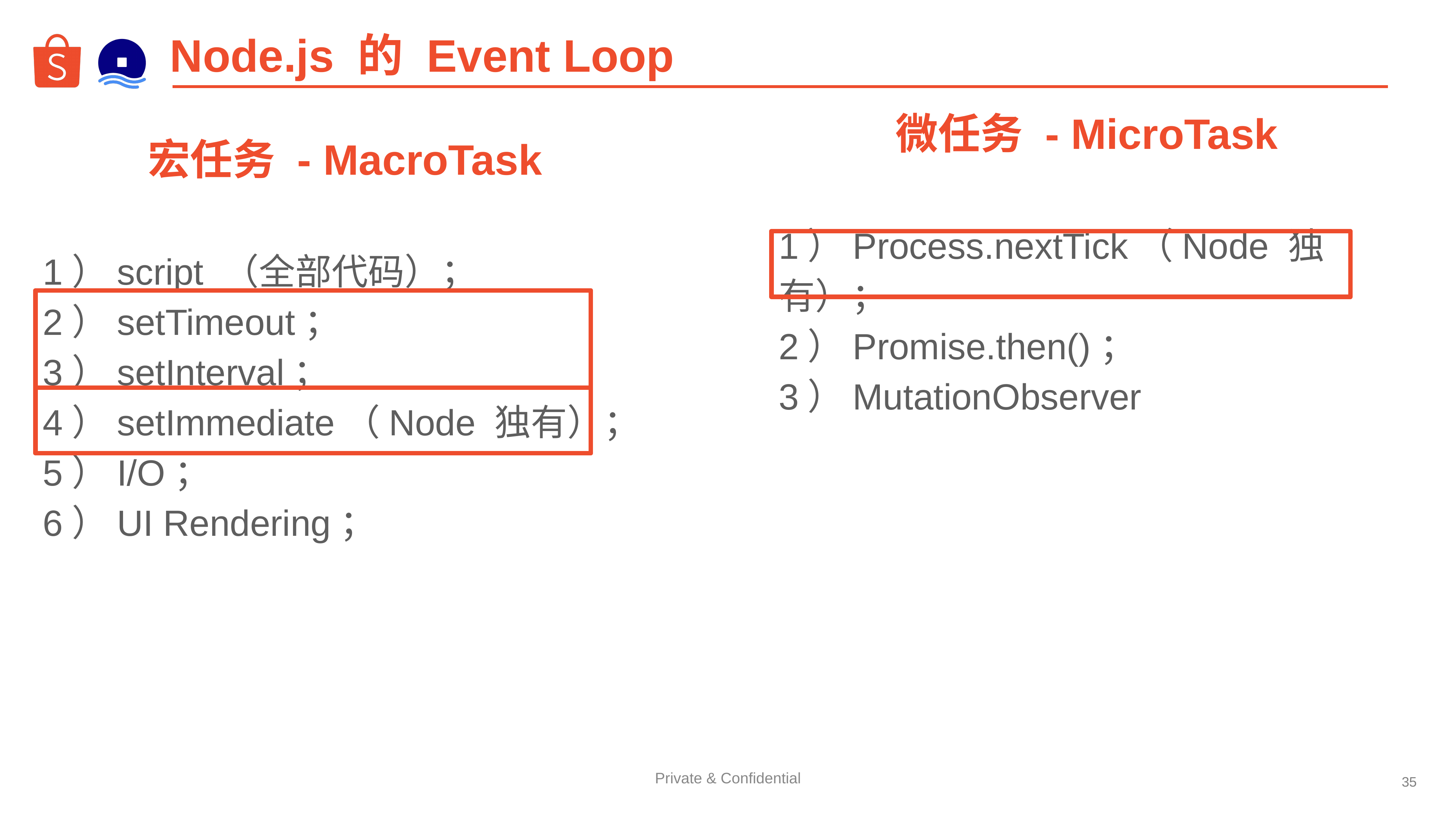

# Node.js 的 Event Loop
宏任务 - MacroTask

1）script （全部代码）；
2）setTimeout；
3）setInterval；
4）setImmediate（Node 独有）；
5）I/O；
6）UI Rendering；
微任务 - MicroTask

1）Process.nextTick（Node 独有）；
2）Promise.then()；
3）MutationObserver